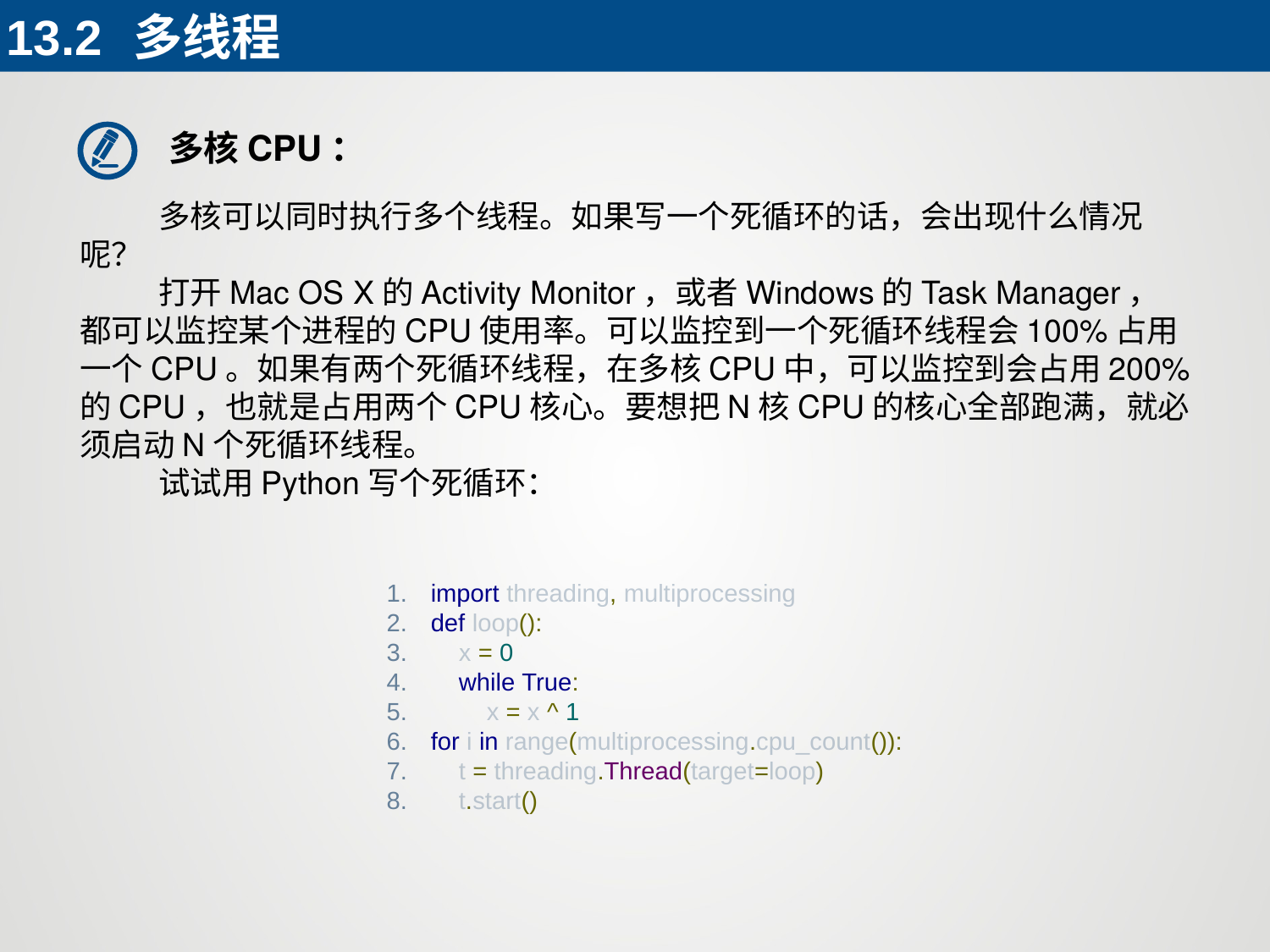

13.2	多线程
多核CPU：

        多核可以同时执行多个线程。如果写一个死循环的话，会出现什么情况呢？
        打开Mac OS X的Activity Monitor，或者Windows的Task Manager，都可以监控某个进程的CPU使用率。可以监控到一个死循环线程会100%占用一个CPU。如果有两个死循环线程，在多核CPU中，可以监控到会占用200%的CPU，也就是占用两个CPU核心。要想把N核CPU的核心全部跑满，就必须启动N个死循环线程。
        试试用Python写个死循环：
import threading, multiprocessing
def loop():
    x = 0
    while True:
        x = x ^ 1
for i in range(multiprocessing.cpu_count()):
    t = threading.Thread(target=loop)
    t.start()